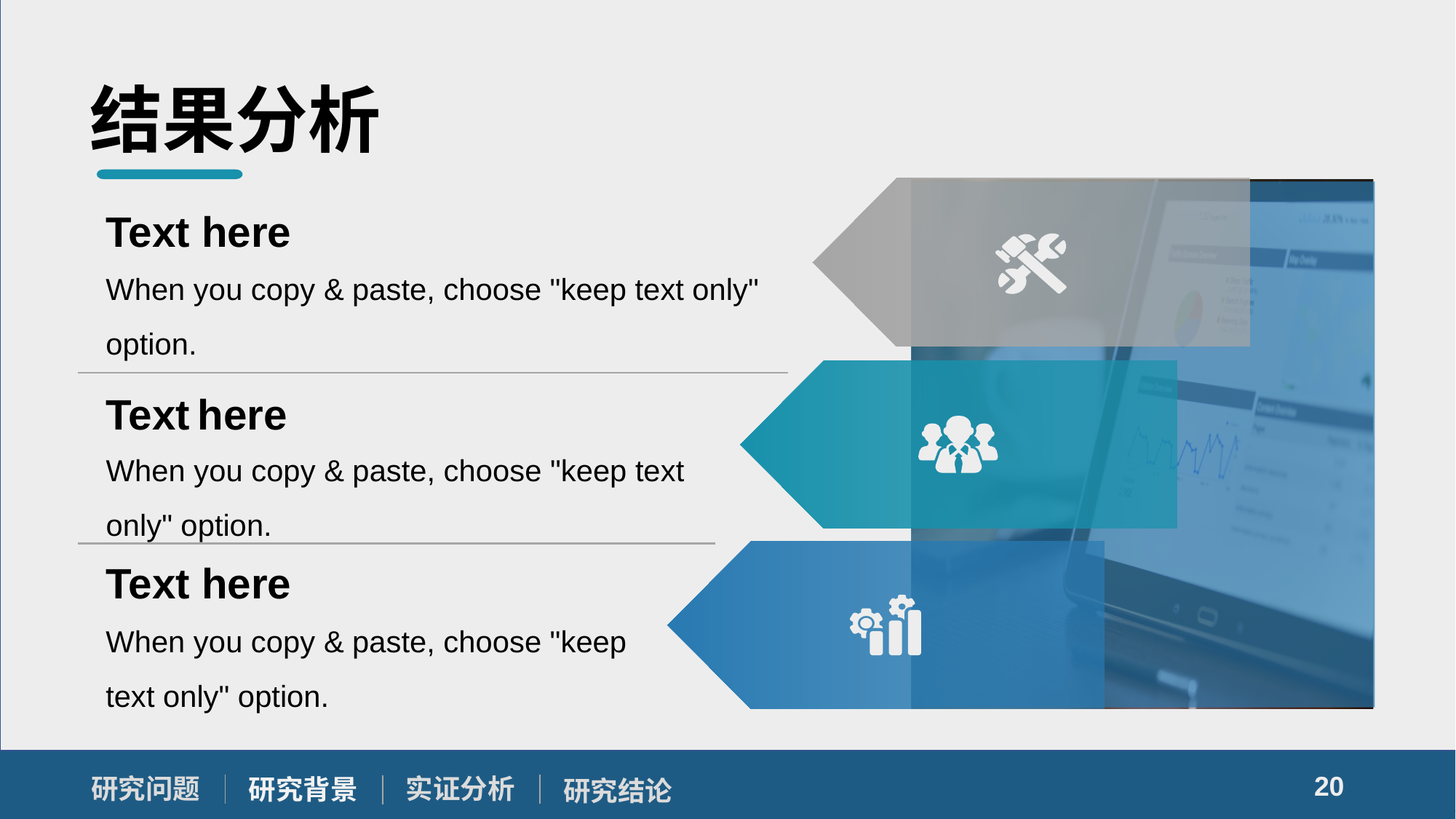

结果分析
Text here
When you copy & paste, choose "keep text only" option.
Text here
When you copy & paste, choose "keep text only" option.
Text here
When you copy & paste, choose "keep text only" option.
20